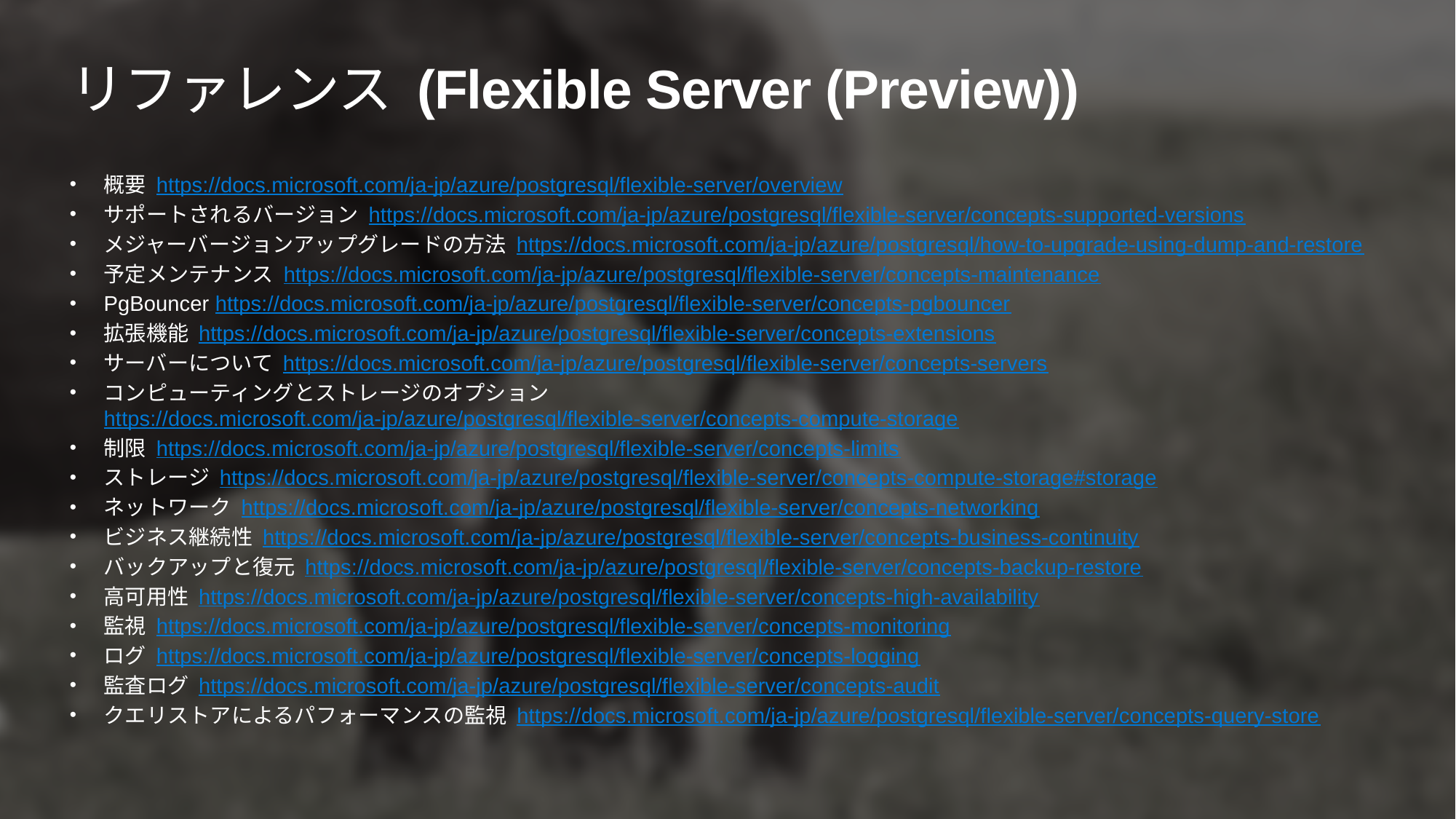

# リファレンス (Flexible Server (Preview))
概要 https://docs.microsoft.com/ja-jp/azure/postgresql/flexible-server/overview
サポートされるバージョン https://docs.microsoft.com/ja-jp/azure/postgresql/flexible-server/concepts-supported-versions
メジャーバージョンアップグレードの方法 https://docs.microsoft.com/ja-jp/azure/postgresql/how-to-upgrade-using-dump-and-restore
予定メンテナンス https://docs.microsoft.com/ja-jp/azure/postgresql/flexible-server/concepts-maintenance
PgBouncer https://docs.microsoft.com/ja-jp/azure/postgresql/flexible-server/concepts-pgbouncer
拡張機能 https://docs.microsoft.com/ja-jp/azure/postgresql/flexible-server/concepts-extensions
サーバーについて https://docs.microsoft.com/ja-jp/azure/postgresql/flexible-server/concepts-servers
コンピューティングとストレージのオプション https://docs.microsoft.com/ja-jp/azure/postgresql/flexible-server/concepts-compute-storage
制限 https://docs.microsoft.com/ja-jp/azure/postgresql/flexible-server/concepts-limits
ストレージ https://docs.microsoft.com/ja-jp/azure/postgresql/flexible-server/concepts-compute-storage#storage
ネットワーク https://docs.microsoft.com/ja-jp/azure/postgresql/flexible-server/concepts-networking
ビジネス継続性 https://docs.microsoft.com/ja-jp/azure/postgresql/flexible-server/concepts-business-continuity
バックアップと復元 https://docs.microsoft.com/ja-jp/azure/postgresql/flexible-server/concepts-backup-restore
高可用性 https://docs.microsoft.com/ja-jp/azure/postgresql/flexible-server/concepts-high-availability
監視 https://docs.microsoft.com/ja-jp/azure/postgresql/flexible-server/concepts-monitoring
ログ https://docs.microsoft.com/ja-jp/azure/postgresql/flexible-server/concepts-logging
監査ログ https://docs.microsoft.com/ja-jp/azure/postgresql/flexible-server/concepts-audit
クエリストアによるパフォーマンスの監視 https://docs.microsoft.com/ja-jp/azure/postgresql/flexible-server/concepts-query-store